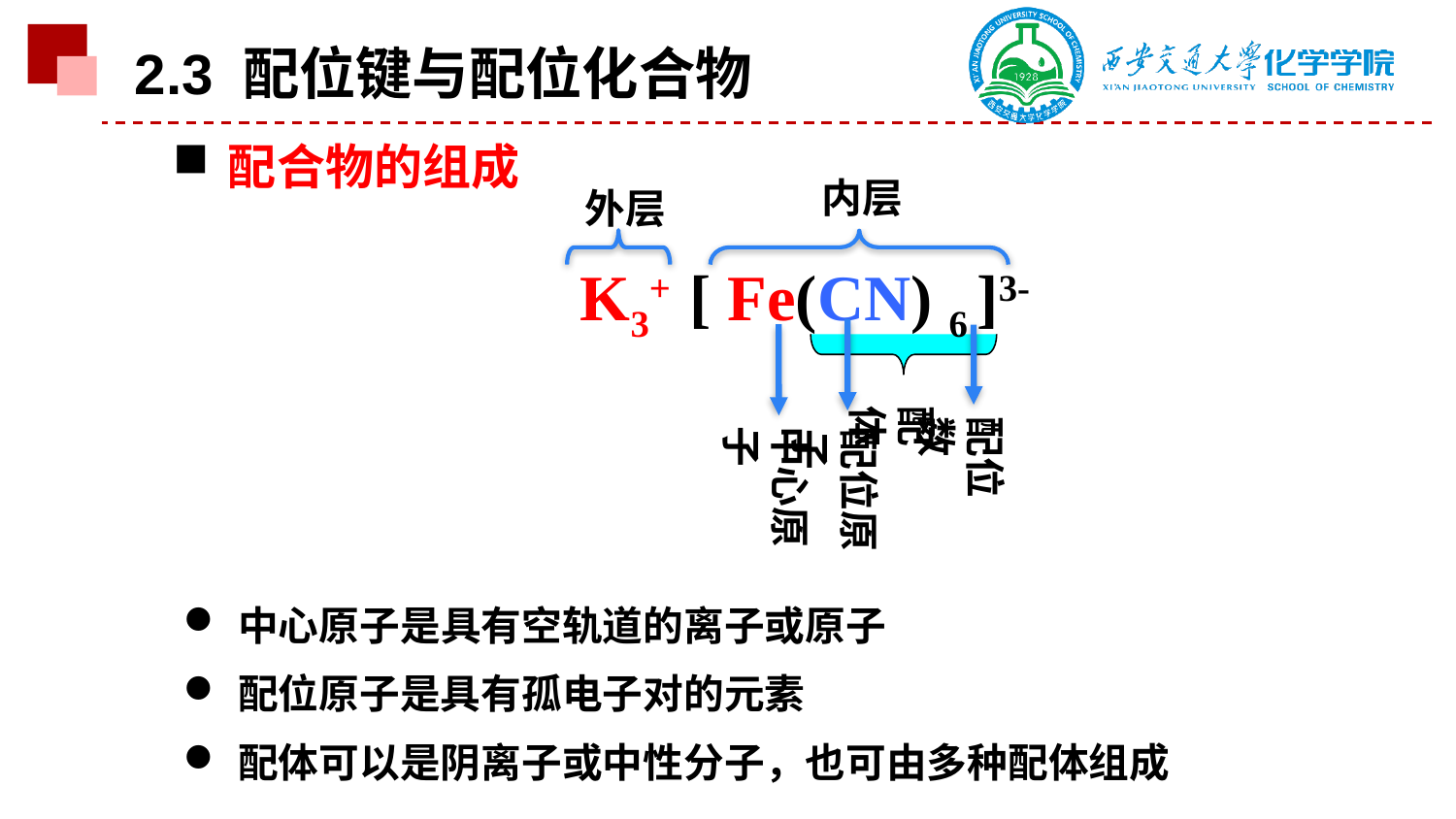

2.3 配位键与配位化合物

配合物的组成
内层
外层

 K3+  [ Fe(CN) 6 ]3-

配体
配位数
中心原子
配位原子
中心原子是具有空轨道的离子或原子
配位原子是具有孤电子对的元素
配体可以是阴离子或中性分子，也可由多种配体组成